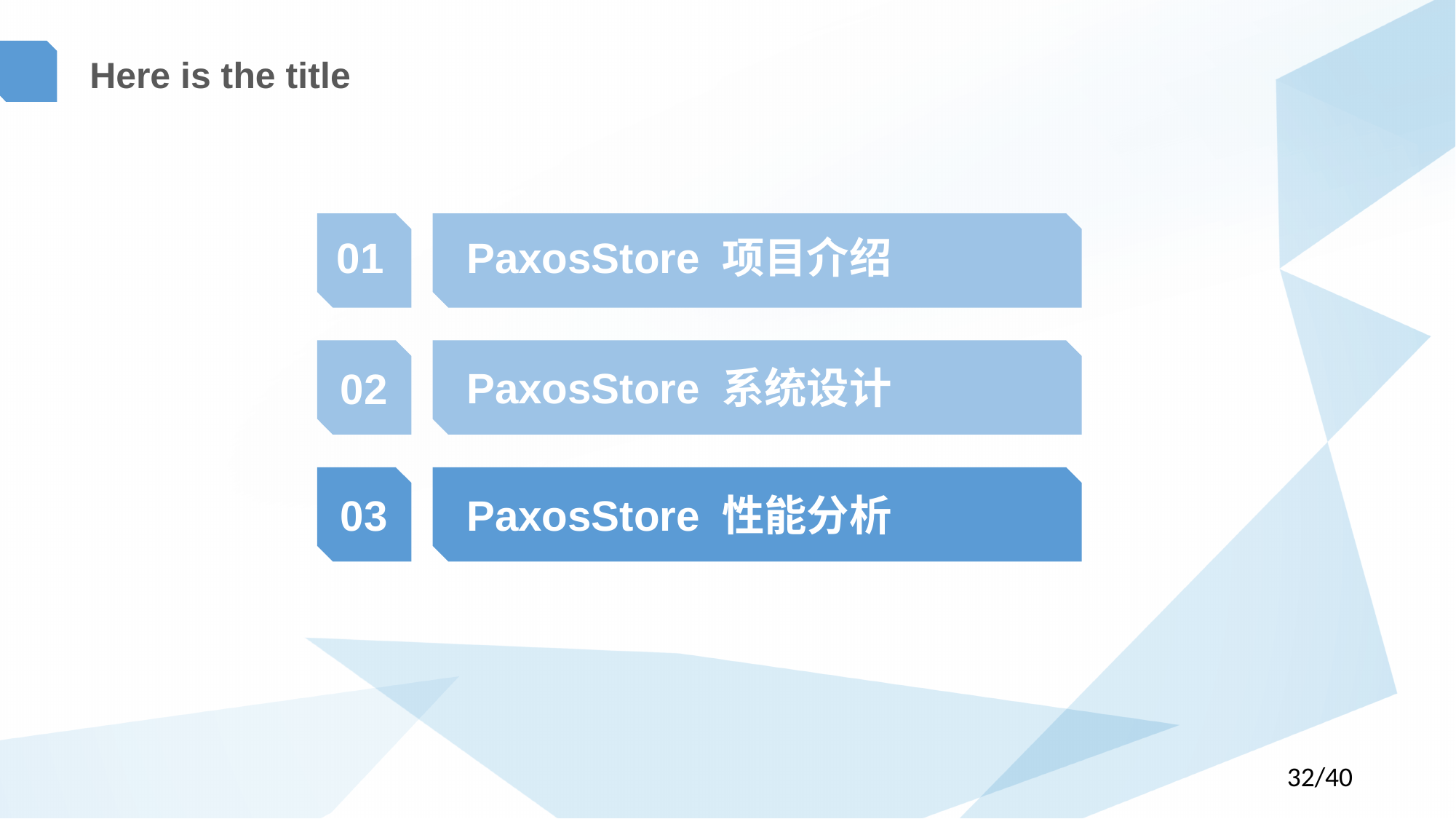

Here is the title

01
PaxosStore 项目介绍

PaxosStore 系统设计
02

03
PaxosStore 性能分析